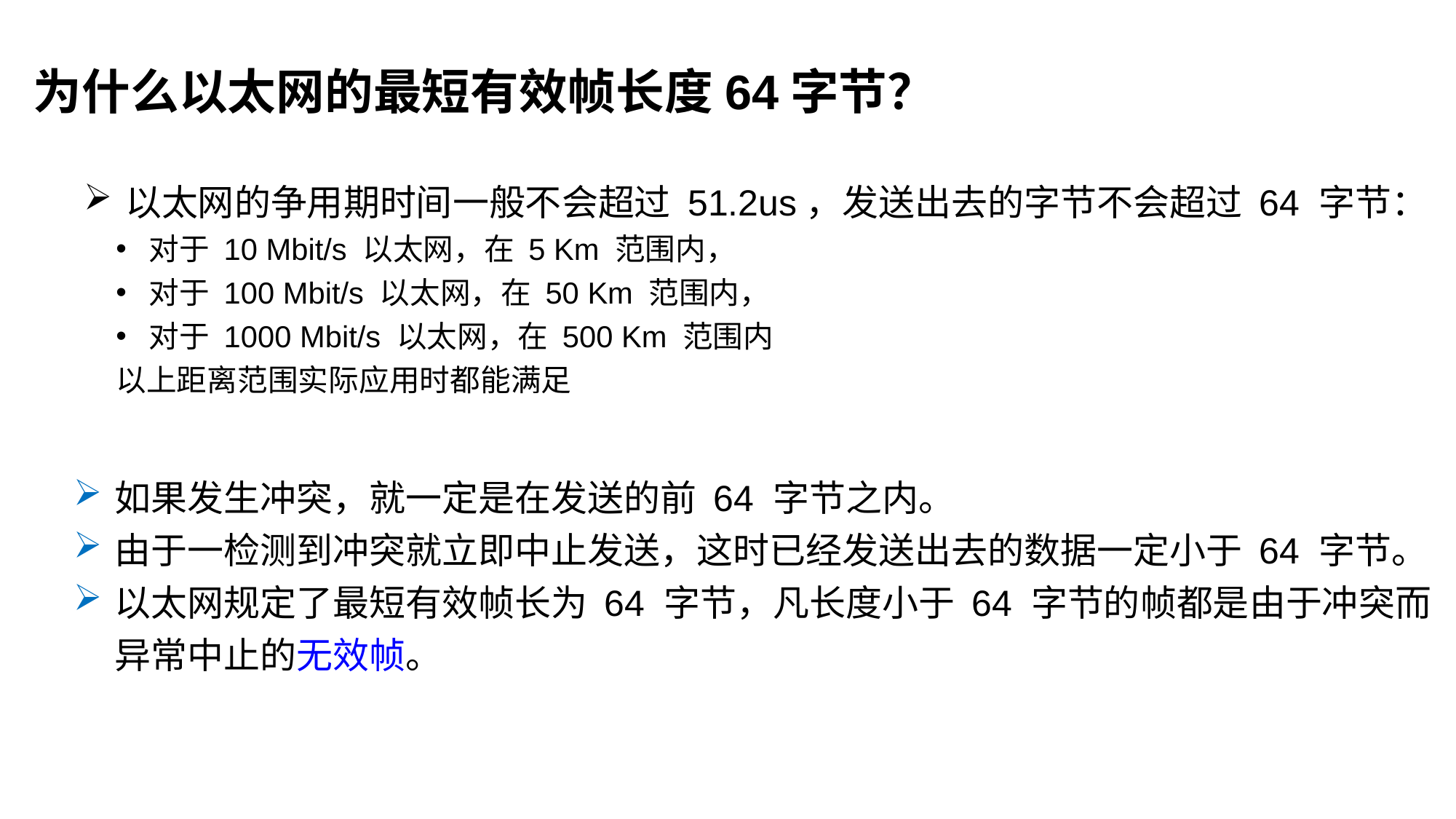

为什么以太网的最短有效帧长度64字节？
以太网的争用期时间一般不会超过 51.2us，发送出去的字节不会超过 64 字节：
对于 10 Mbit/s 以太网，在 5 Km 范围内，
对于 100 Mbit/s 以太网，在 50 Km 范围内，
对于 1000 Mbit/s 以太网，在 500 Km 范围内
以上距离范围实际应用时都能满足
如果发生冲突，就一定是在发送的前 64 字节之内。
由于一检测到冲突就立即中止发送，这时已经发送出去的数据一定小于 64 字节。
以太网规定了最短有效帧长为 64 字节，凡长度小于 64 字节的帧都是由于冲突而异常中止的无效帧。